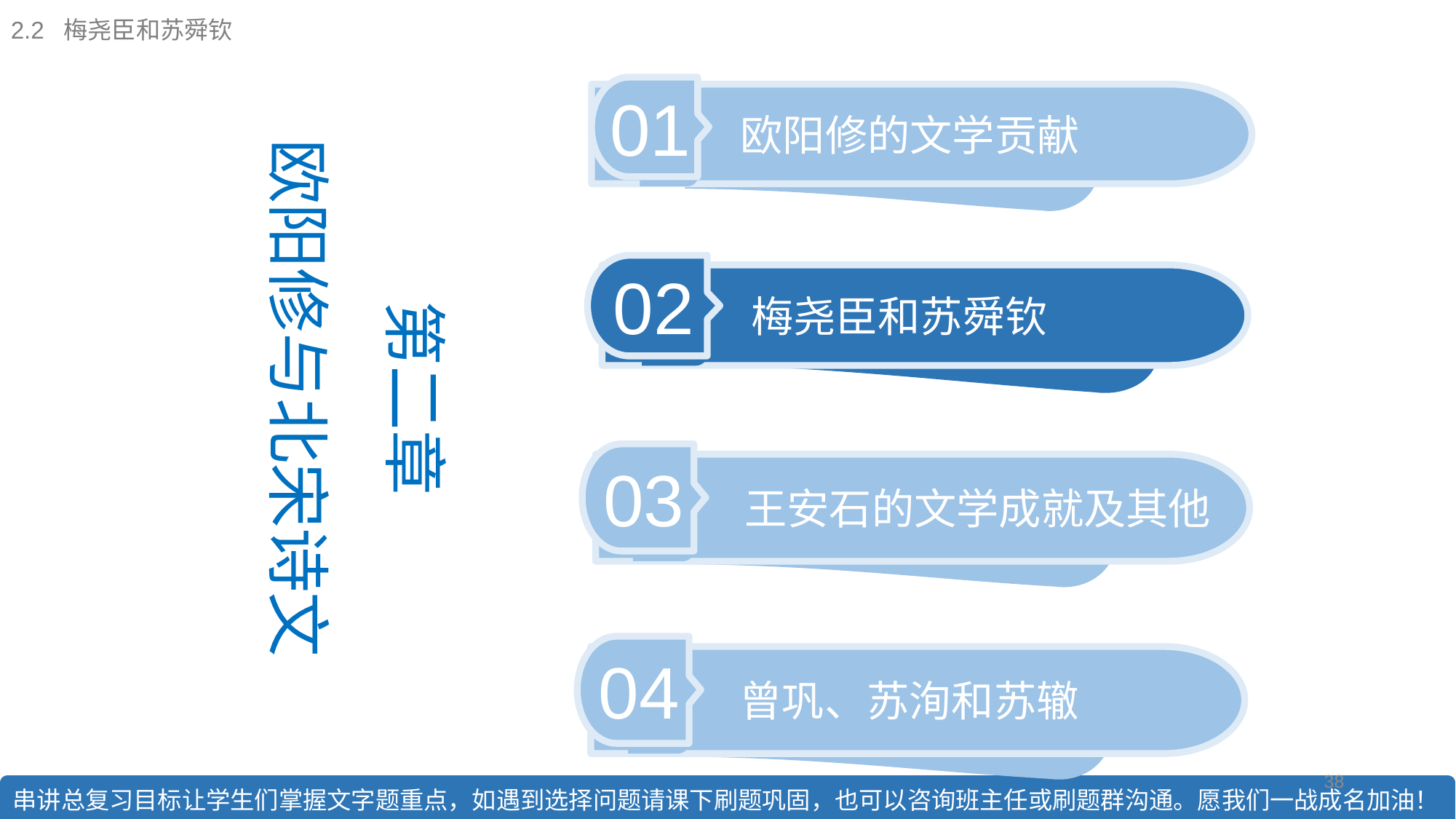

2.2  梅尧臣和苏舜钦
第二章
欧阳修与北宋诗文
01
欧阳修的文学贡献

02
梅尧臣和苏舜钦

03
王安石的文学成就及其他

04
曾巩、苏洵和苏辙

38